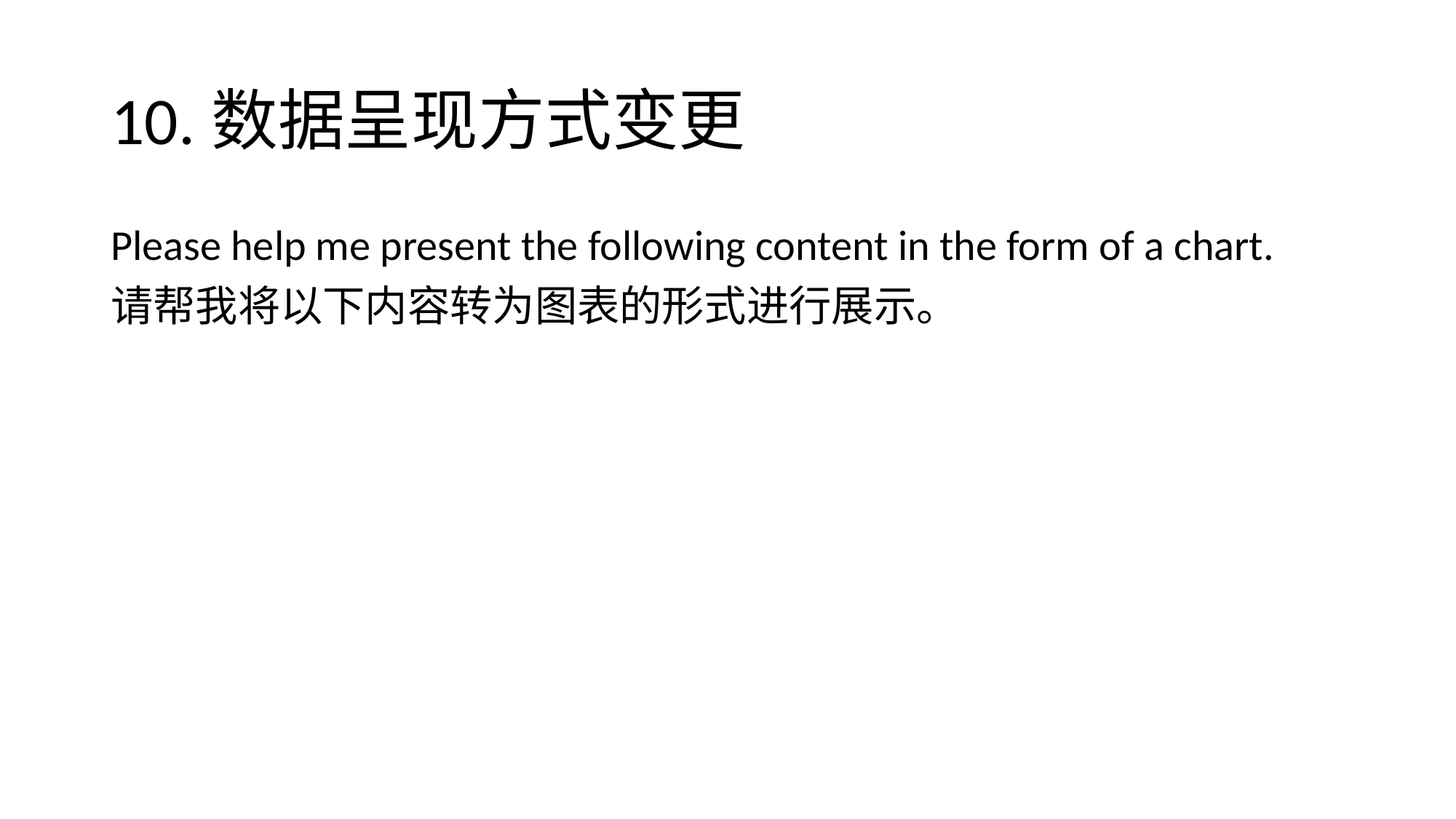

# 10.数据呈现方式变更
Please help me present the following content in the form of a chart.
请帮我将以下内容转为图表的形式进行展示。